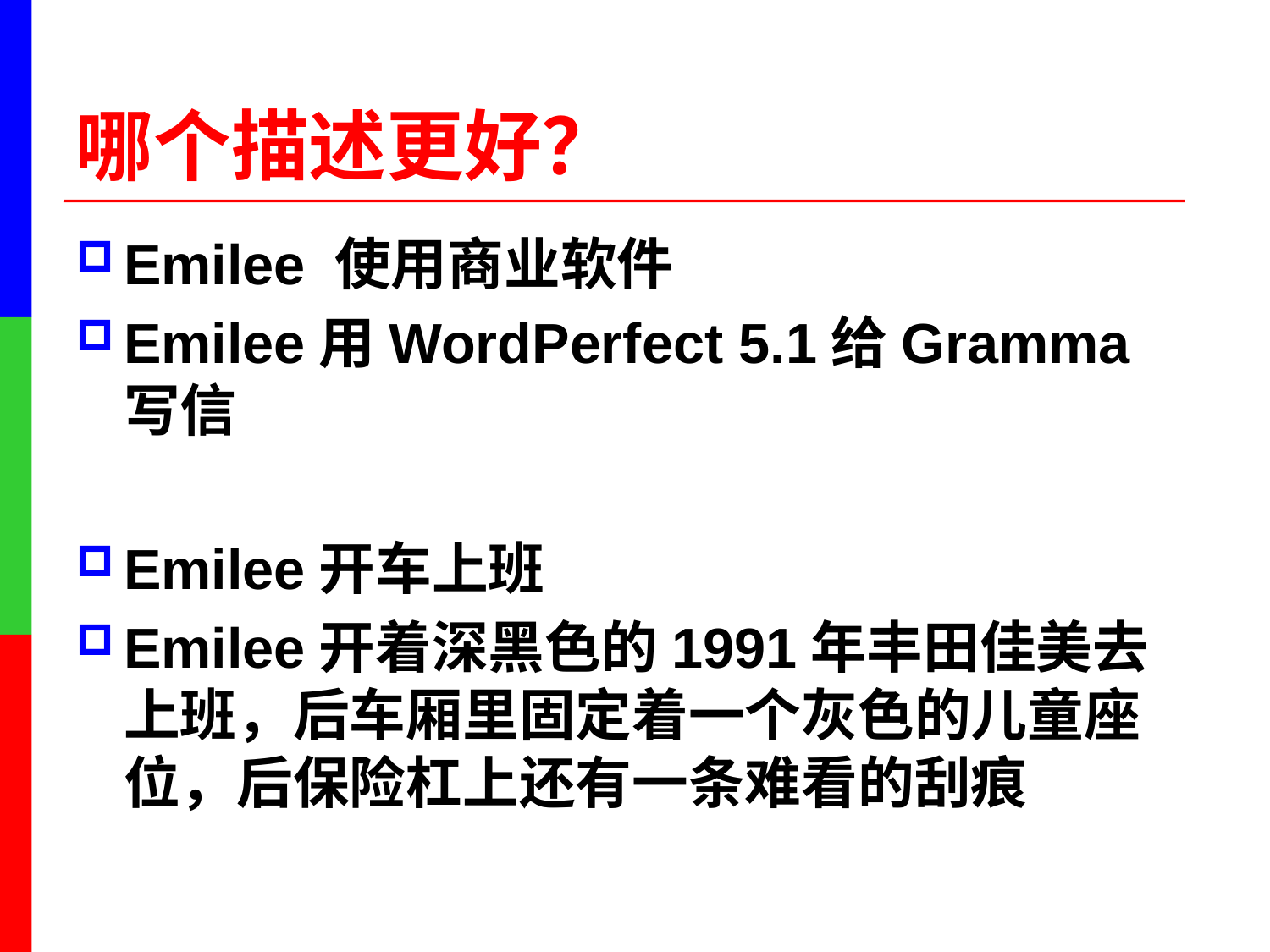

# 哪个描述更好？
Emilee 使用商业软件
Emilee用WordPerfect 5.1给Gramma写信

Emilee开车上班
Emilee开着深黑色的1991年丰田佳美去上班，后车厢里固定着一个灰色的儿童座位，后保险杠上还有一条难看的刮痕